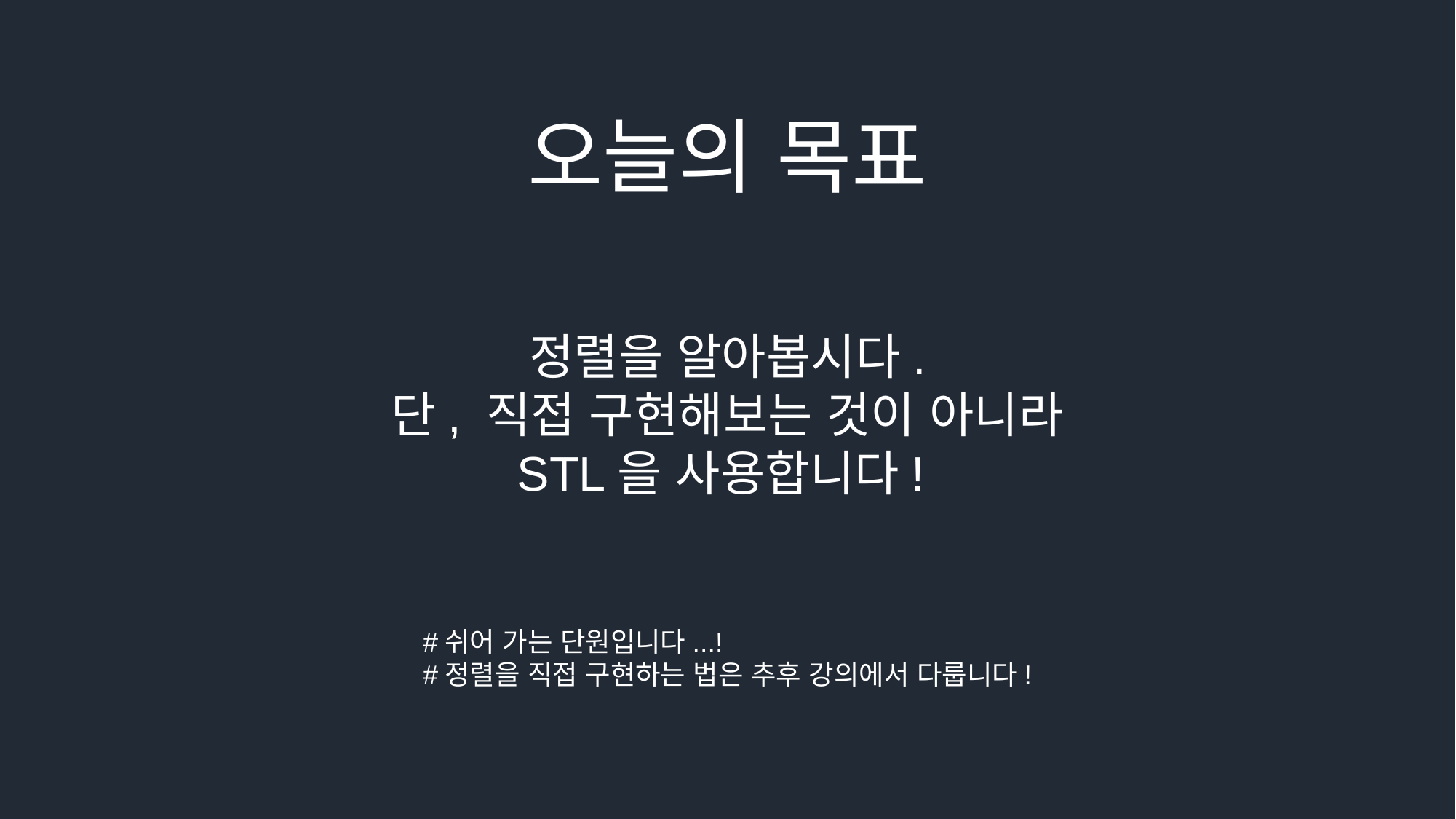

오늘의 목표
정렬을 알아봅시다.
단, 직접 구현해보는 것이 아니라
STL을 사용합니다!
#쉬어 가는 단원입니다...!
#정렬을 직접 구현하는 법은 추후 강의에서 다룹니다!